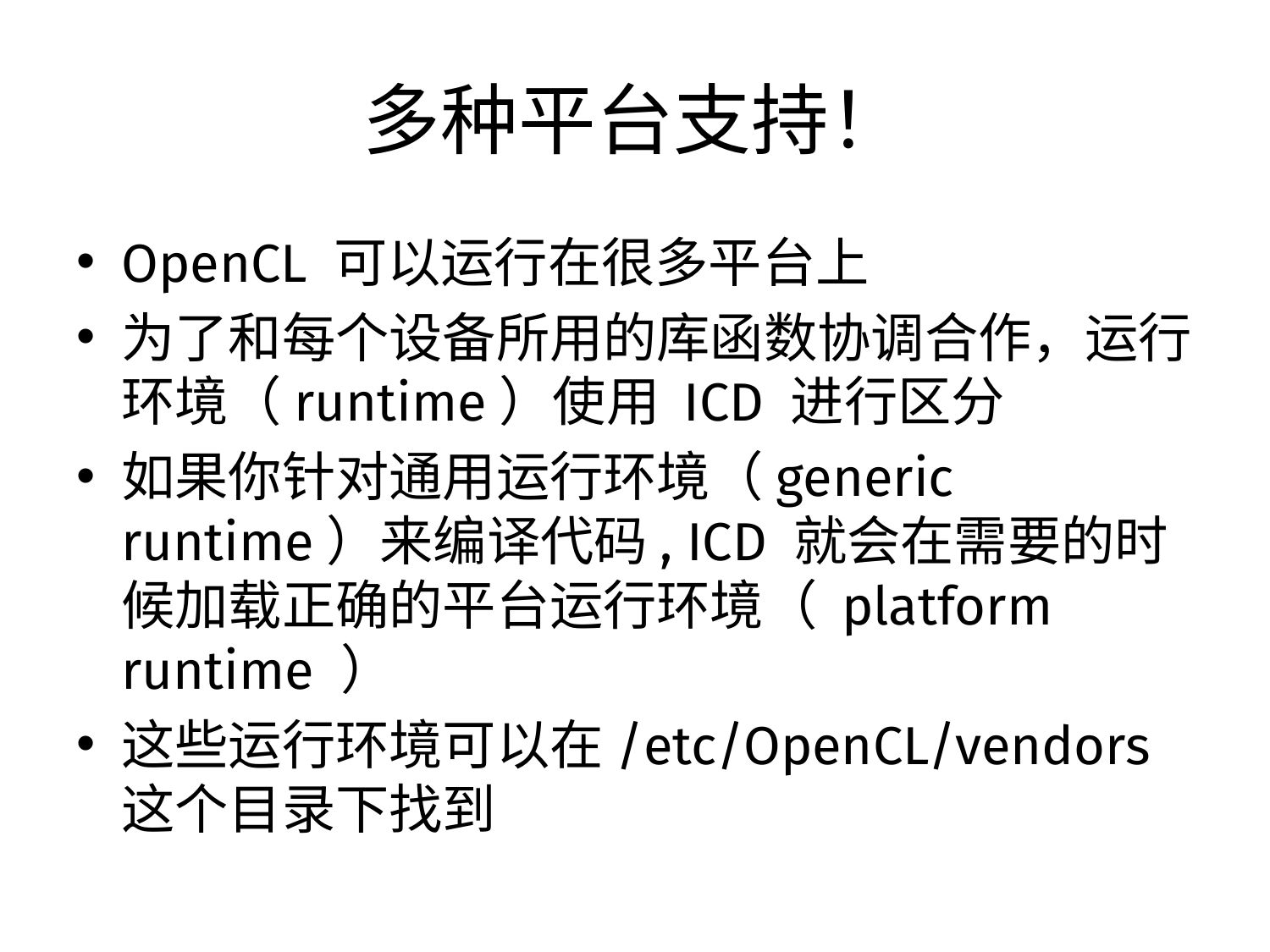

# 多种平台支持！
OpenCL 可以运行在很多平台上
为了和每个设备所用的库函数协调合作，运行环境（runtime）使用 ICD 进行区分
如果你针对通用运行环境（generic runtime）来编译代码, ICD 就会在需要的时候加载正确的平台运行环境（ platform runtime ）
这些运行环境可以在/etc/OpenCL/vendors 这个目录下找到